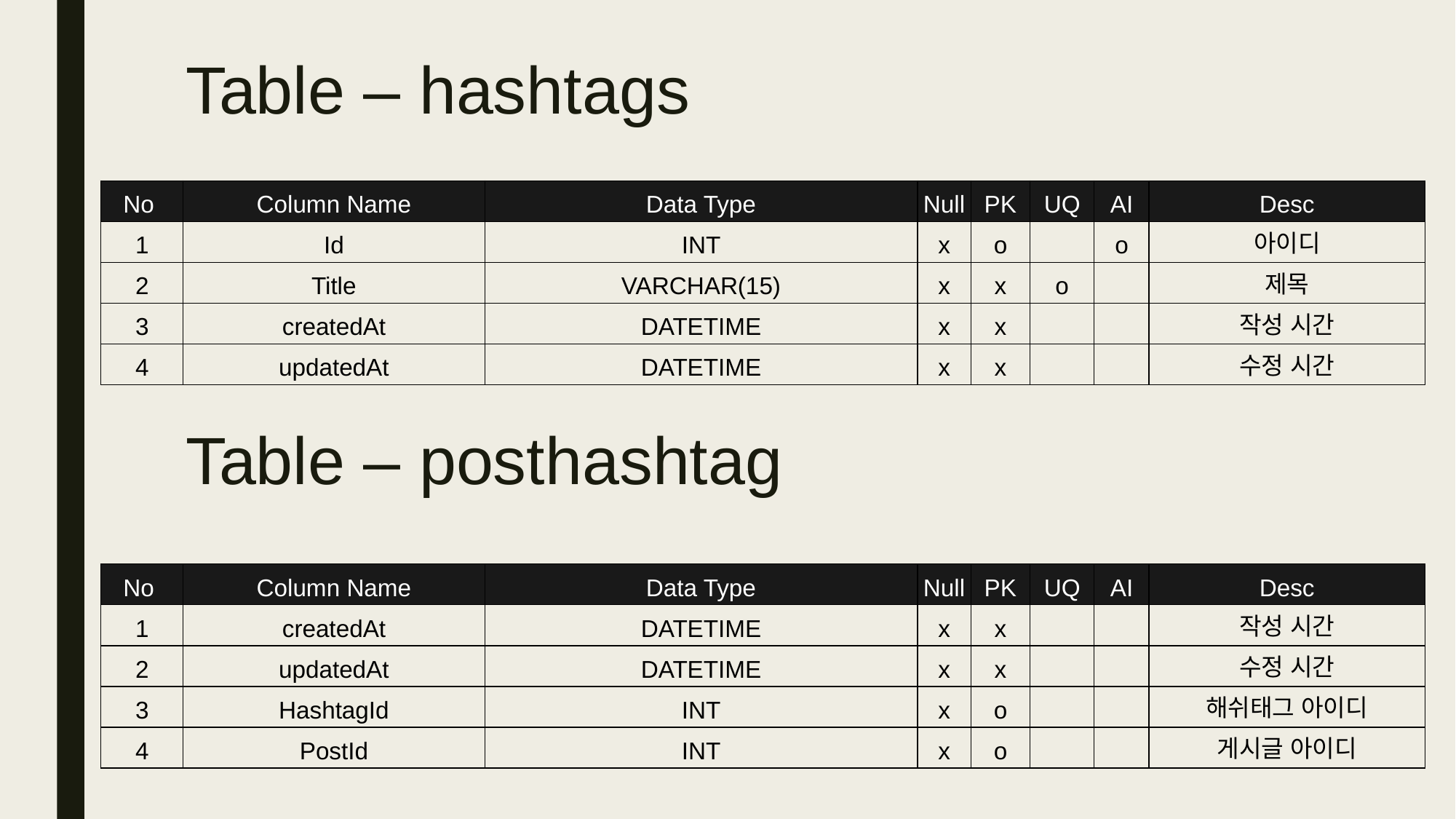

# Table – hashtags
| No | Column Name | Data Type | Null | PK | UQ | AI | Desc |
| --- | --- | --- | --- | --- | --- | --- | --- |
| 1 | Id | INT | x | o |  | o | 아이디 |
| 2 | Title | VARCHAR(15) | x | x | o |  | 제목 |
| 3 | createdAt | DATETIME | x | x |  |  | 작성 시간 |
| 4 | updatedAt | DATETIME | x | x |  |  | 수정 시간 |
Table – posthashtag
| No | Column Name | Data Type | Null | PK | UQ | AI | Desc |
| --- | --- | --- | --- | --- | --- | --- | --- |
| 1 | createdAt | DATETIME | x | x |  |  | 작성 시간 |
| 2 | updatedAt | DATETIME | x | x |  |  | 수정 시간 |
| 3 | HashtagId | INT | x | o |  |  | 해쉬태그 아이디 |
| 4 | PostId | INT | x | o |  |  | 게시글 아이디 |